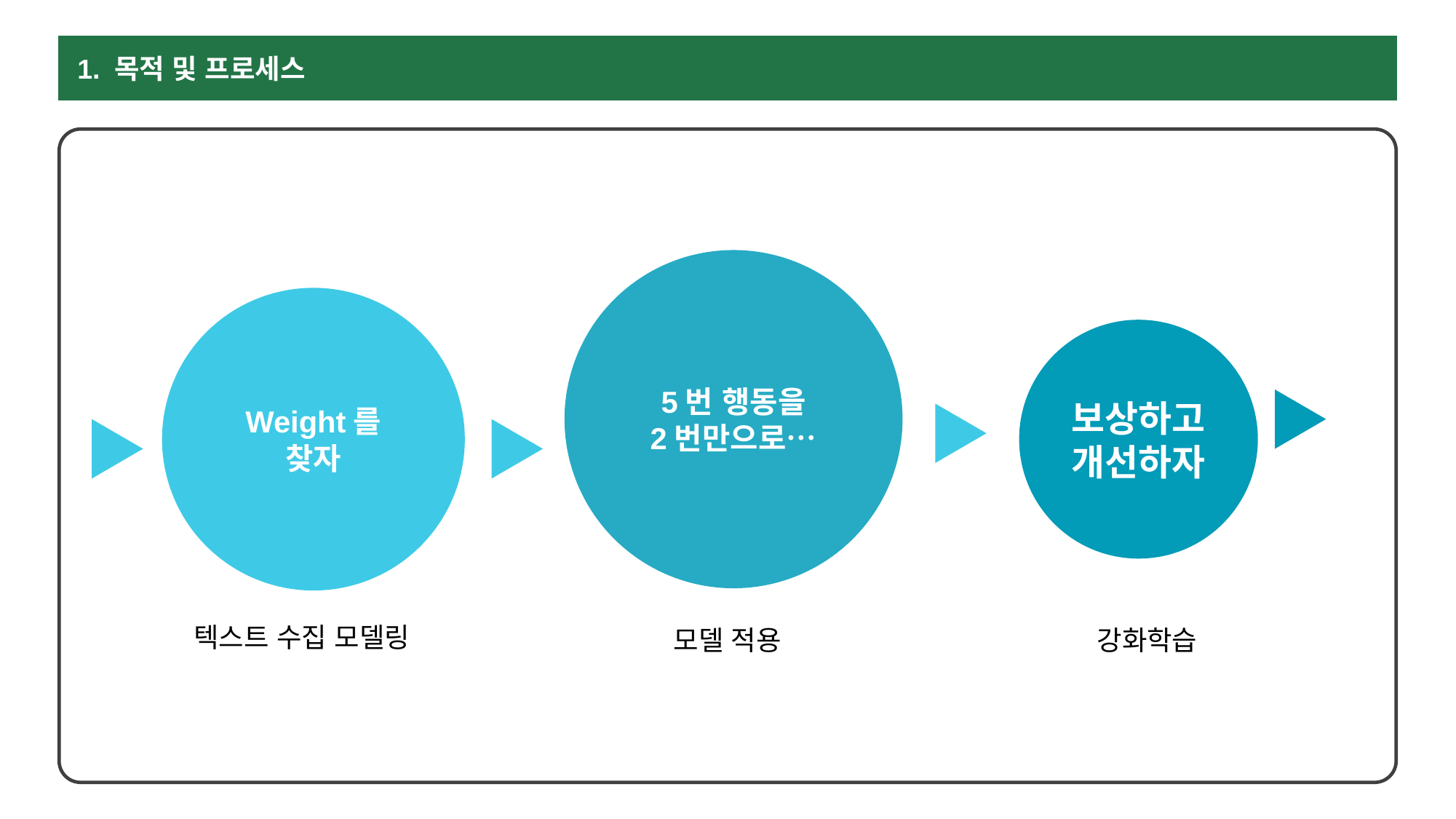

1. 목적 및 프로세스

5번 행동을
2번만으로…
Weight를 찾자
보상하고
개선하자

텍스트 수집 모델링
모델 적용
강화학습